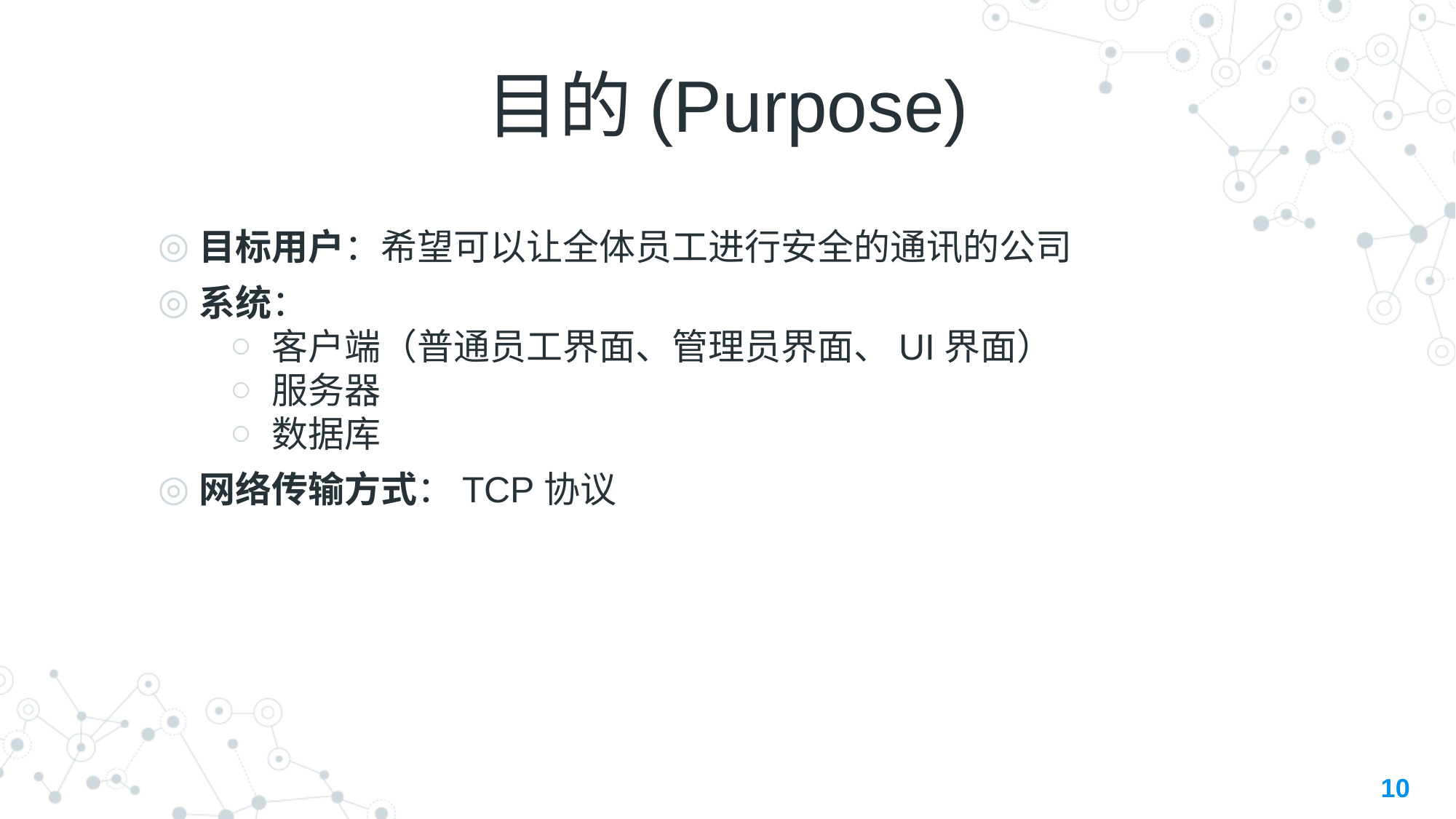

# 目的(Purpose)

目标用户：希望可以让全体员工进行安全的通讯的公司
系统：
客户端（普通员工界面、管理员界面、UI界面）
服务器
数据库
网络传输方式：TCP协议

10